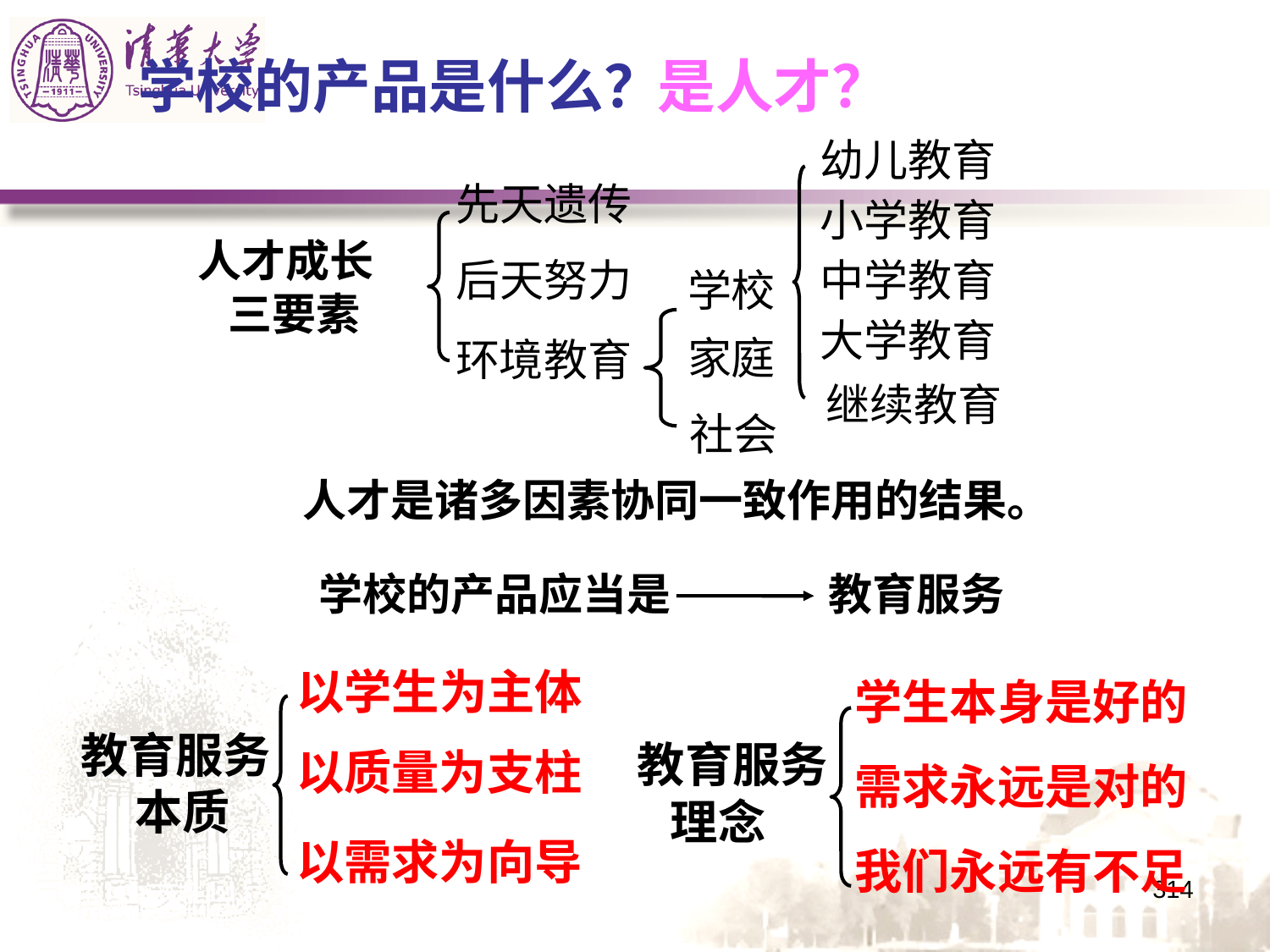

学校的产品是什么？
是人才？
幼儿教育

先天遗传
小学教育

人才成长
  三要素
后天努力
中学教育
学校
大学教育

家庭
环境教育
继续教育
社会
人才是诸多因素协同一致作用的结果。
学校的产品应当是
教育服务

以学生为主体
学生本身是好的

教育服务
    本质
教育服务
  理念
以质量为支柱
需求永远是对的
以需求为向导
我们永远有不足
314